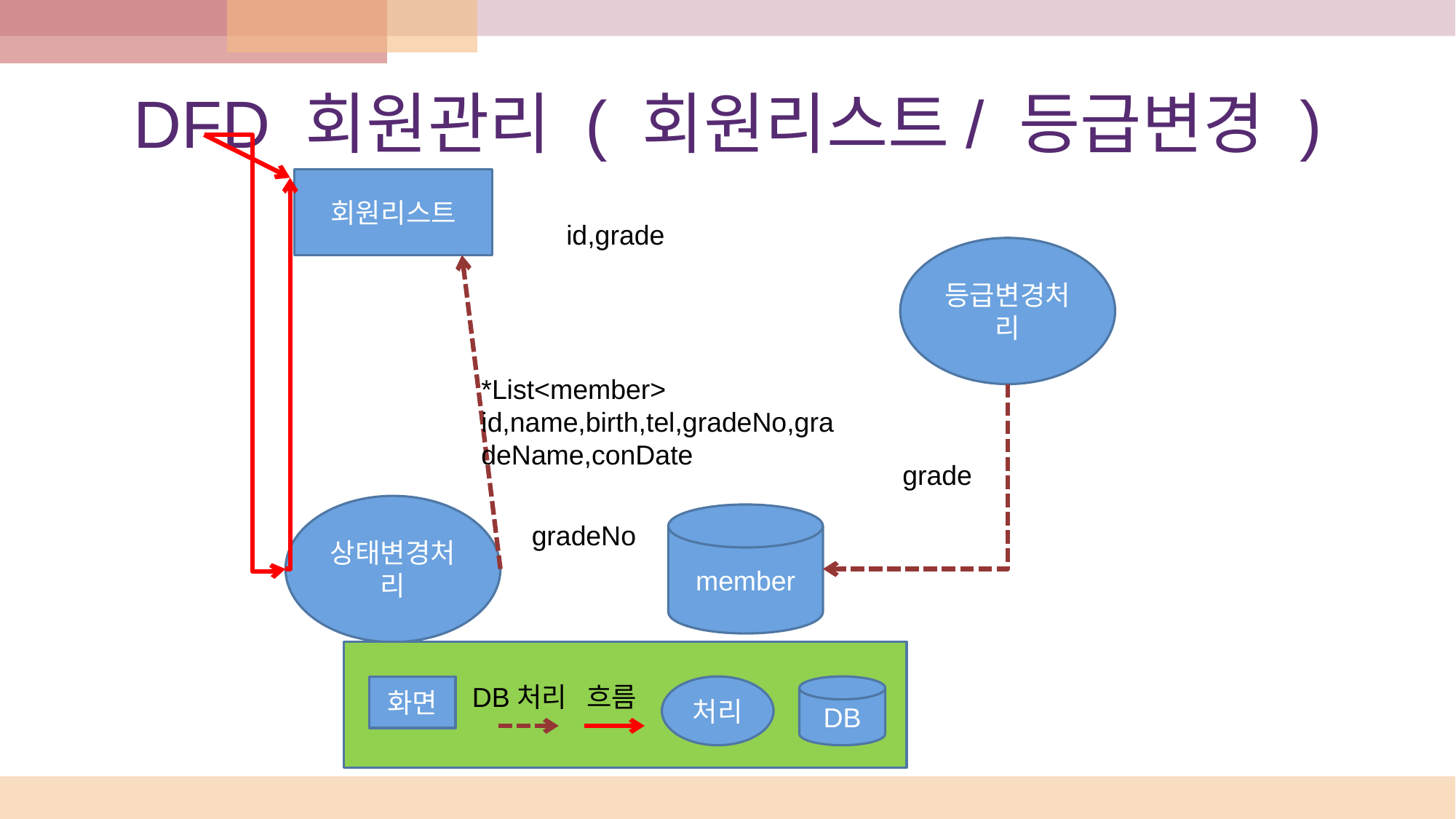

# DFD 회원관리 ( 회원리스트/ 등급변경 )
회원리스트
 id,grade
등급변경처리
*List<member>
id,name,birth,tel,gradeNo,gradeName,conDate
grade
상태변경처리
member
gradeNo

DB처리
흐름
화면
처리
DB